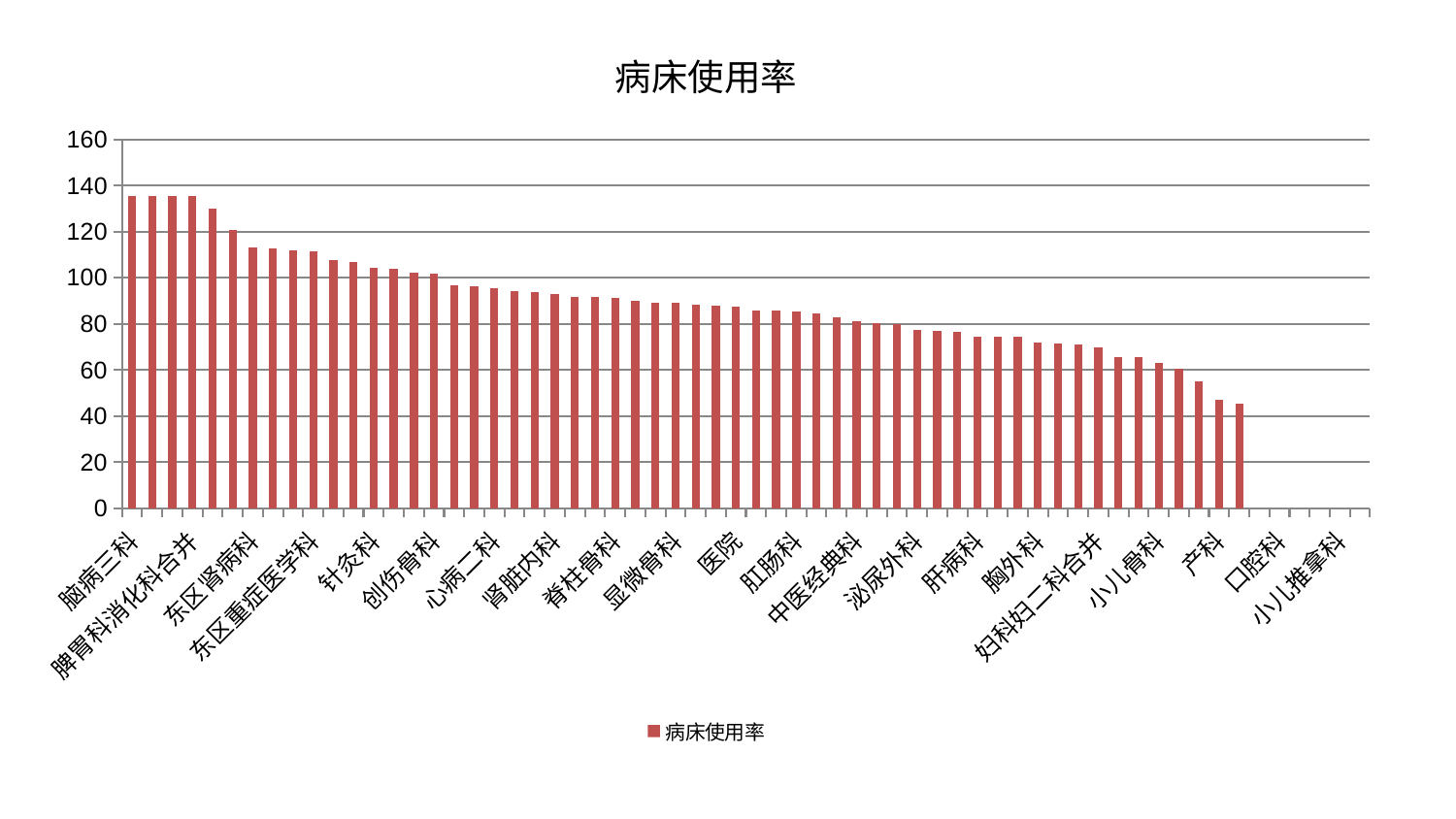

### Chart: 病床使用率

| Category | 病床使用率 |
|---|---|
| 脑病三科 | 135.4 |
| 脾胃病科 | 135.4 |
| 普通外科 | 135.4 |
| 脾胃科消化科合并 | 135.4 |
| 脑病一科 | 129.92 |
| 心病三科 | 120.77 |
| 东区肾病科 | 113.01 |
| 神经内科 | 112.97 |
| 康复科 | 111.95 |
| 东区重症医学科 | 111.39 |
| 重症医学科 | 107.75 |
| 血液科 | 106.71 |
| 针灸科 | 104.27 |
| 老年医学科 | 104.11 |
| 心病一科 | 102.4 |
| 创伤骨科 | 101.83 |
| 乳腺甲状腺外科 | 96.97 |
| 心血管内科 | 96.32 |
| 心病二科 | 95.39 |
| 呼吸内科 | 94.14 |
| 西区重症医学科 | 94.04 |
| 肾脏内科 | 92.96 |
| 肿瘤内科 | 91.83 |
| 风湿病科 | 91.78 |
| 脊柱骨科 | 91.42 |
| 脑病二科 | 90.0 |
| 眼科 | 89.32 |
| 显微骨科 | 89.3 |
| 关节骨科 | 88.24 |
| 微创骨科 | 88.05 |
| 医院 | 87.43 |
| 心病四科 | 86.04 |
| 骨科 | 85.82 |
| 肛肠科 | 85.28 |
| 肾病科 | 84.56 |
| 综合内科 | 83.04 |
| 中医经典科 | 81.29 |
| 周围血管科 | 80.23 |
| 运动损伤骨科 | 79.8 |
| 泌尿外科 | 77.32 |
| 神经外科 | 76.81 |
| 肝胆外科 | 76.67 |
| 肝病科 | 74.28 |
| 妇科 | 74.28 |
| 消化内科 | 74.27 |
| 胸外科 | 72.1 |
| 推拿科 | 71.43 |
| 内分泌科 | 71.28 |
| 妇科妇二科合并 | 70.045 |
| 妇二科 | 65.81 |
| 耳鼻喉科 | 65.66 |
| 小儿骨科 | 63.13 |
| 皮肤科 | 60.75 |
| 美容皮肤科 | 55.28 |
| 产科 | 47.0 |
| 儿科 | 45.43 |
| 男科 | None |
| 口腔科 | None |
| 中医外治中心 | None |
| 治未病中心 | None |
| 小儿推拿科 | None |
| 身心医学科 | None |
170